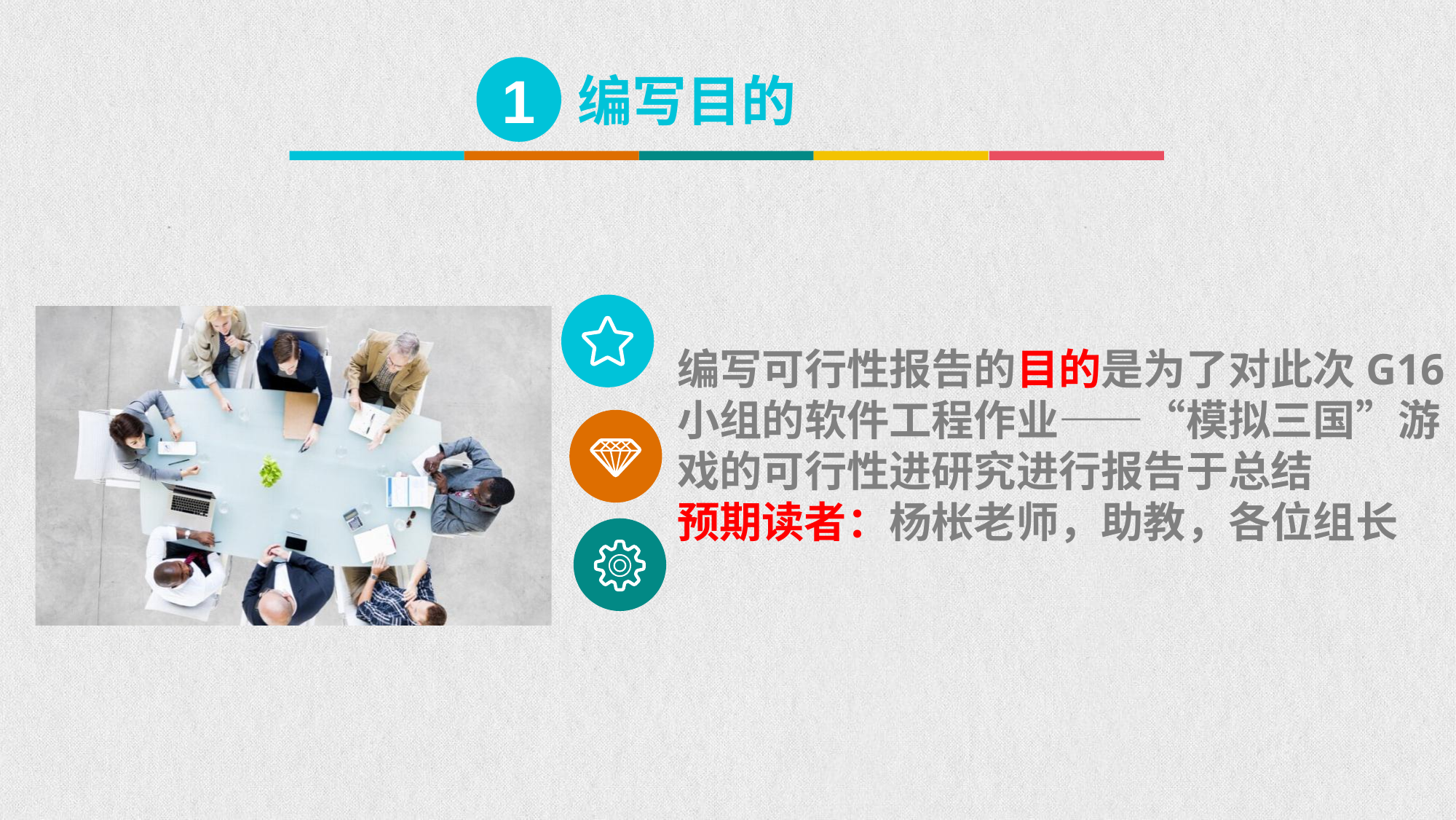

1
编写目的

编写可行性报告的目的是为了对此次G16小组的软件工程作业——“模拟三国”游戏的可行性进研究进行报告于总结
预期读者：杨枨老师，助教，各位组长